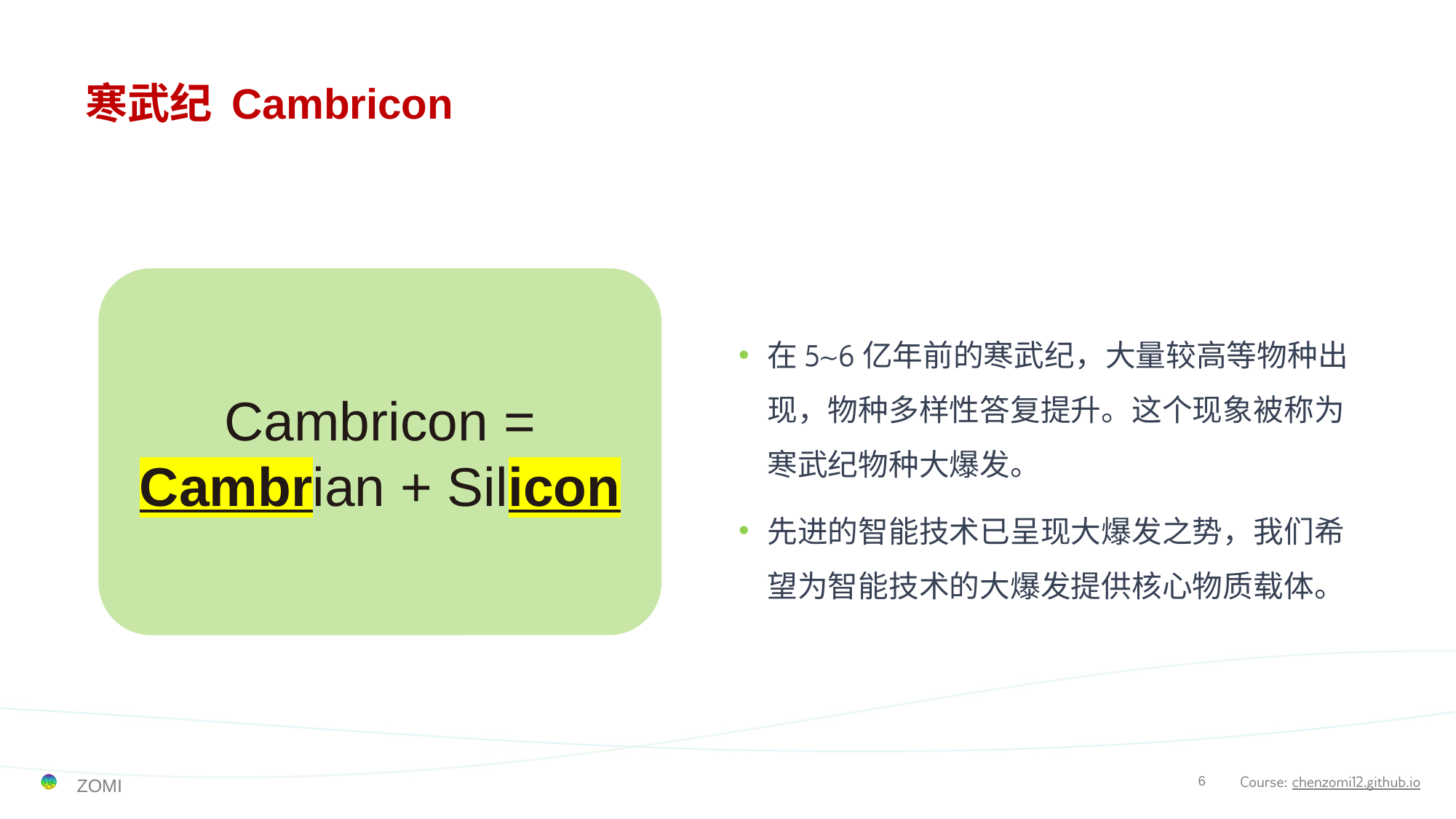

# 寒武纪 Cambricon
在5~6亿年前的寒武纪，大量较高等物种出现，物种多样性答复提升。这个现象被称为寒武纪物种大爆发。
先进的智能技术已呈现大爆发之势，我们希望为智能技术的大爆发提供核心物质载体。
Cambricon = Cambrian + Silicon